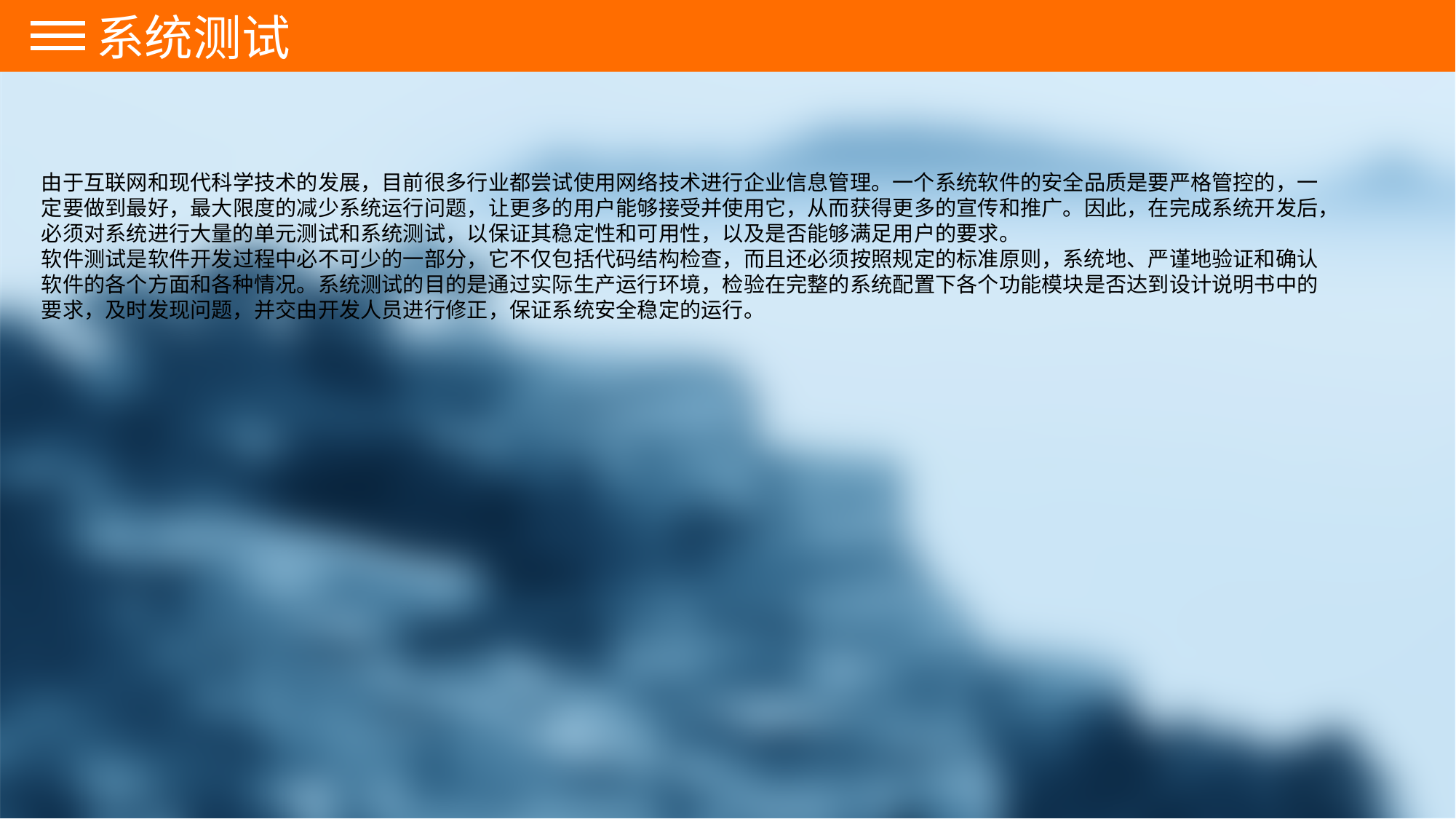

系统测试
由于互联网和现代科学技术的发展，目前很多行业都尝试使用网络技术进行企业信息管理。一个系统软件的安全品质是要严格管控的，一定要做到最好，最大限度的减少系统运行问题，让更多的用户能够接受并使用它，从而获得更多的宣传和推广。因此，在完成系统开发后，必须对系统进行大量的单元测试和系统测试，以保证其稳定性和可用性，以及是否能够满足用户的要求。
软件测试是软件开发过程中必不可少的一部分，它不仅包括代码结构检查，而且还必须按照规定的标准原则，系统地、严谨地验证和确认软件的各个方面和各种情况。系统测试的目的是通过实际生产运行环境，检验在完整的系统配置下各个功能模块是否达到设计说明书中的要求，及时发现问题，并交由开发人员进行修正，保证系统安全稳定的运行。